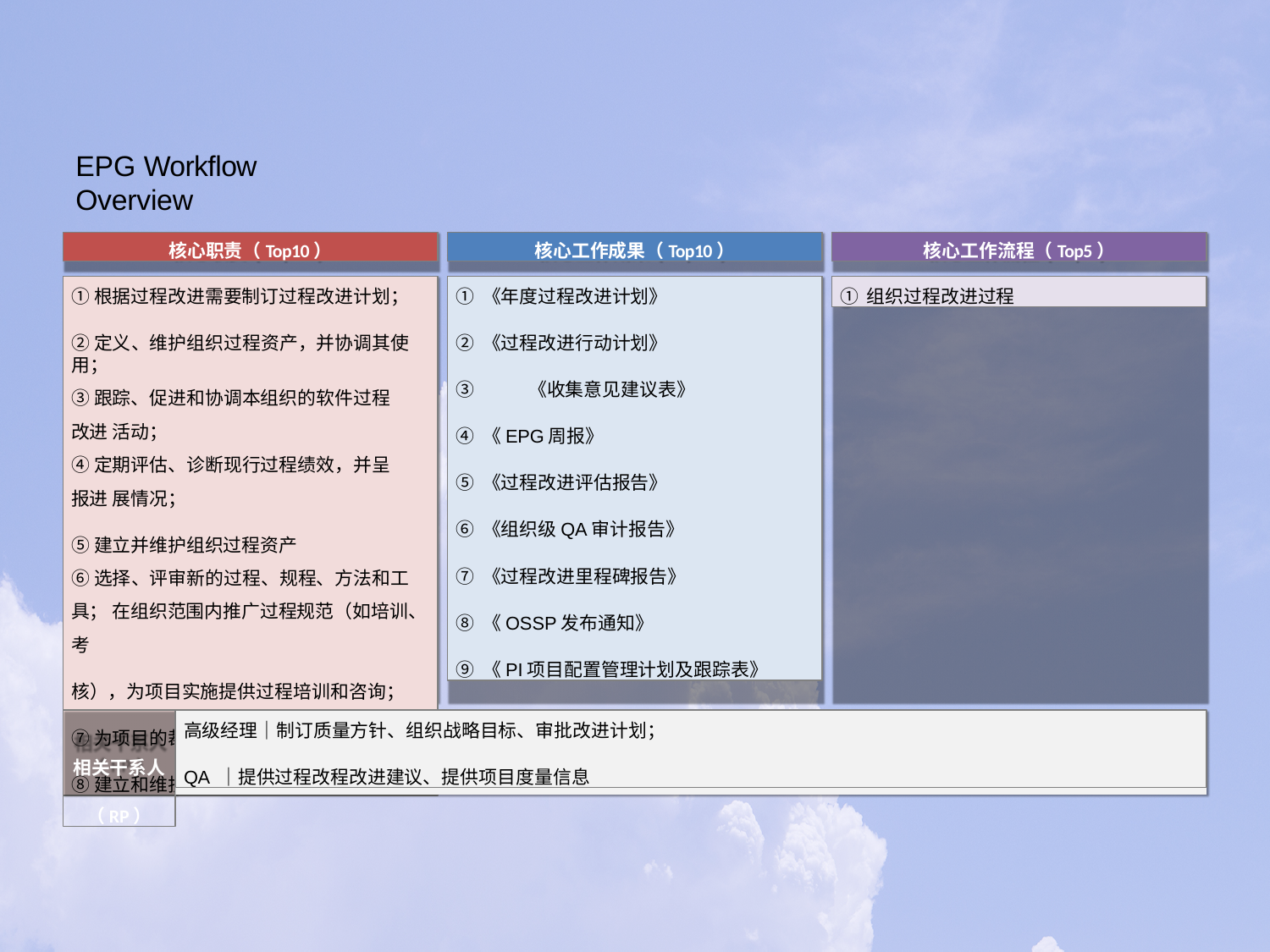

# EPG Workflow Overview

核心职责（Top10）
核心工作成果（Top10）
核心工作流程（Top5）

①根据过程改进需要制订过程改进计划；
②定义、维护组织过程资产，并协调其使用；
③跟踪、促进和协调本组织的软件过程改进 活动；
④定期评估、诊断现行过程绩效，并呈报进 展情况；
⑤建立并维护组织过程资产
⑥选择、评审新的过程、规程、方法和工具； 在组织范围内推广过程规范（如培训、考
核），为项目实施提供过程培训和咨询；
⑦为项目的裁剪工作提供指导和培训。
⑧建立和维护组织过程资产库
① 《年度过程改进计划》
② 《过程改进行动计划》
③	《收集意见建议表》
④ 《EPG周报》
⑤ 《过程改进评估报告》
⑥ 《组织级QA审计报告》
⑦ 《过程改进里程碑报告》
⑧ 《OSSP发布通知》
⑨ 《PI项目配置管理计划及跟踪表》
① 组织过程改进过程

相关干系人
（RP）

高级经理｜制订质量方针、组织战略目标、审批改进计划；
QA ｜提供过程改程改进建议、提供项目度量信息

26